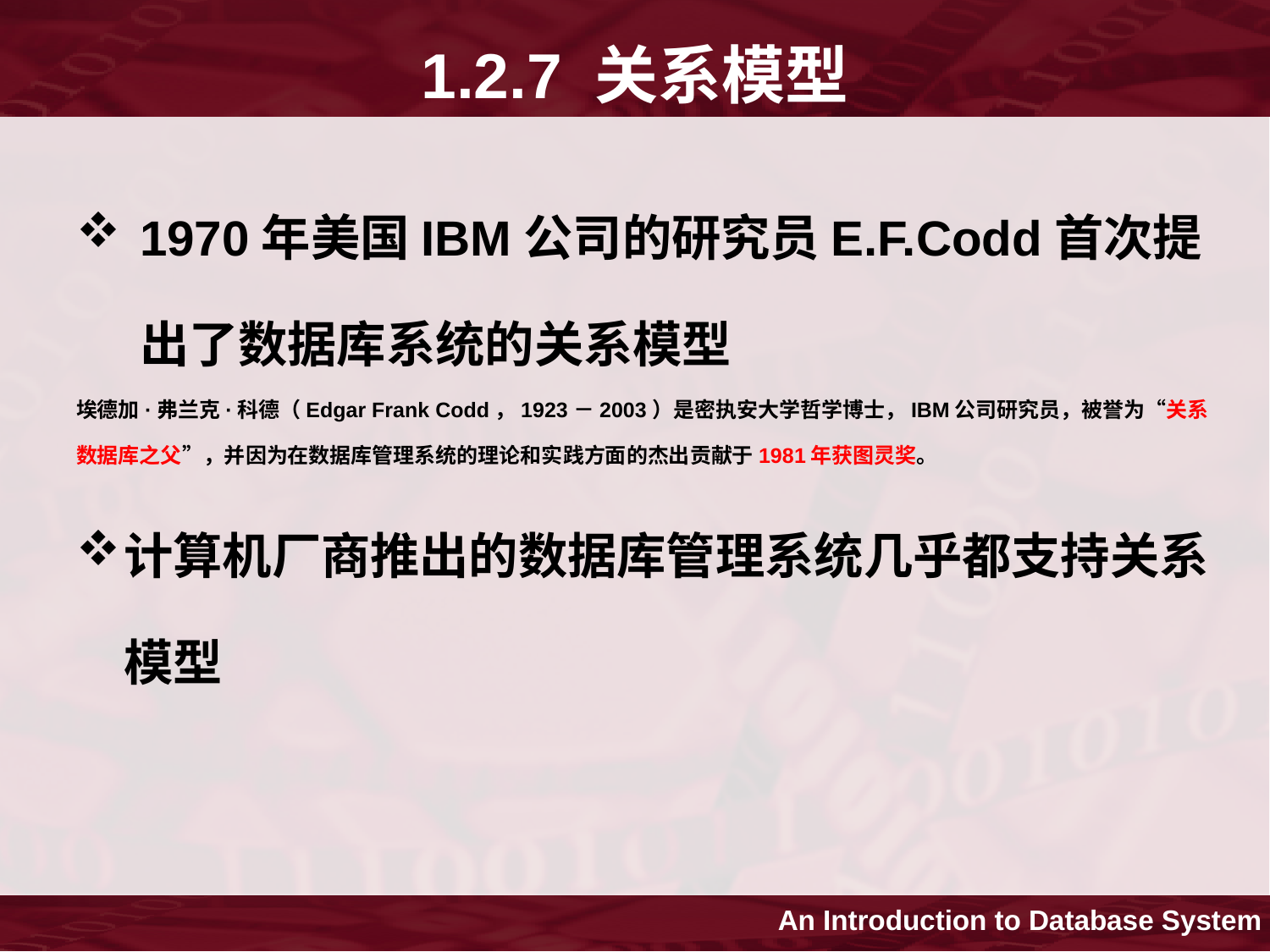

# 1.2.7 关系模型
1970年美国IBM公司的研究员E.F.Codd首次提出了数据库系统的关系模型
埃德加·弗兰克·科德（Edgar Frank Codd，1923－2003）是密执安大学哲学博士，IBM公司研究员，被誉为“关系数据库之父”，并因为在数据库管理系统的理论和实践方面的杰出贡献于1981年获图灵奖。
计算机厂商推出的数据库管理系统几乎都支持关系模型